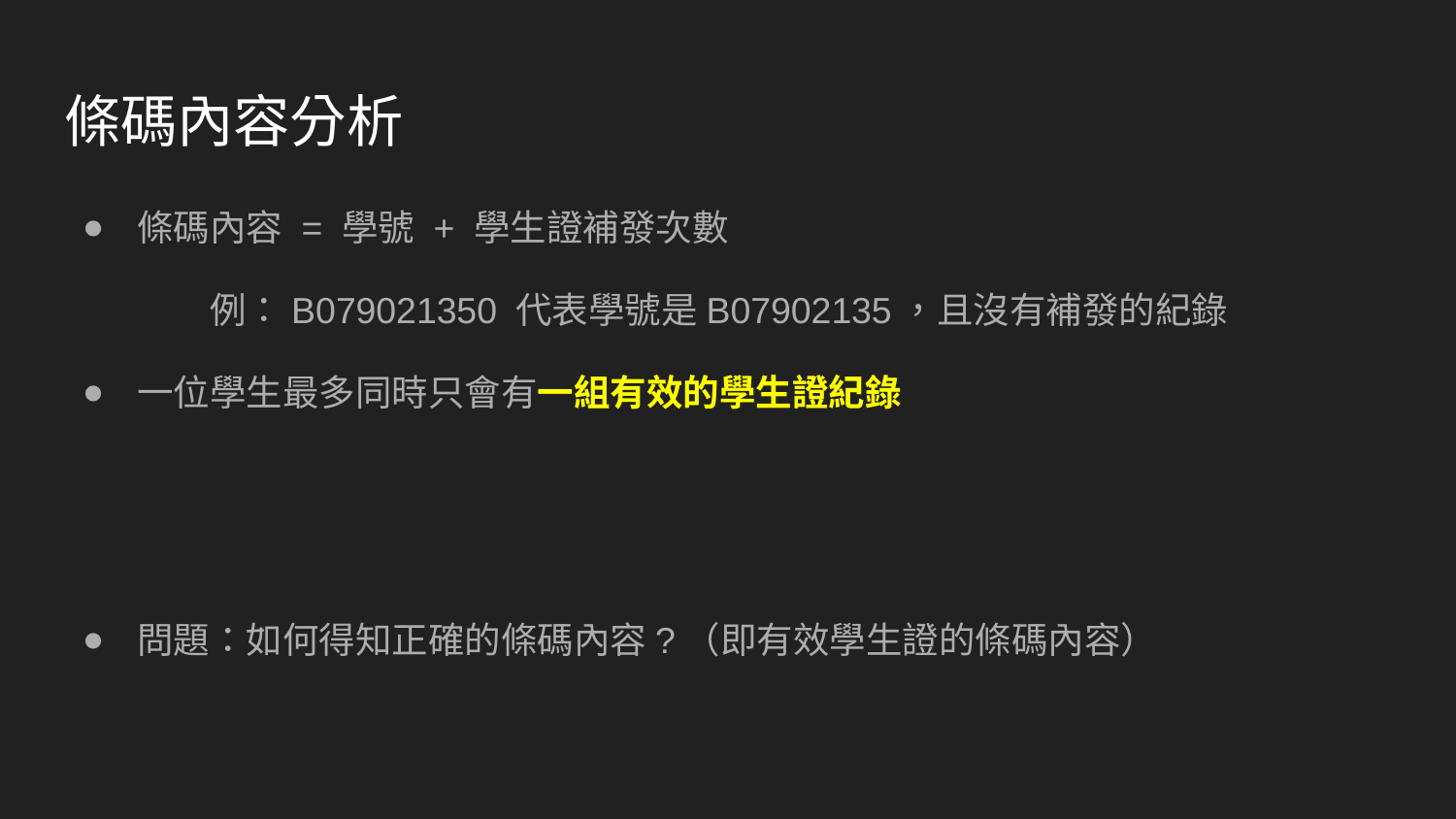

# 條碼內容分析
條碼內容 = 學號 + 學生證補發次數
	例：B079021350 代表學號是B07902135，且沒有補發的紀錄
一位學生最多同時只會有一組有效的學生證紀錄

問題：如何得知正確的條碼內容?（即有效學生證的條碼內容）